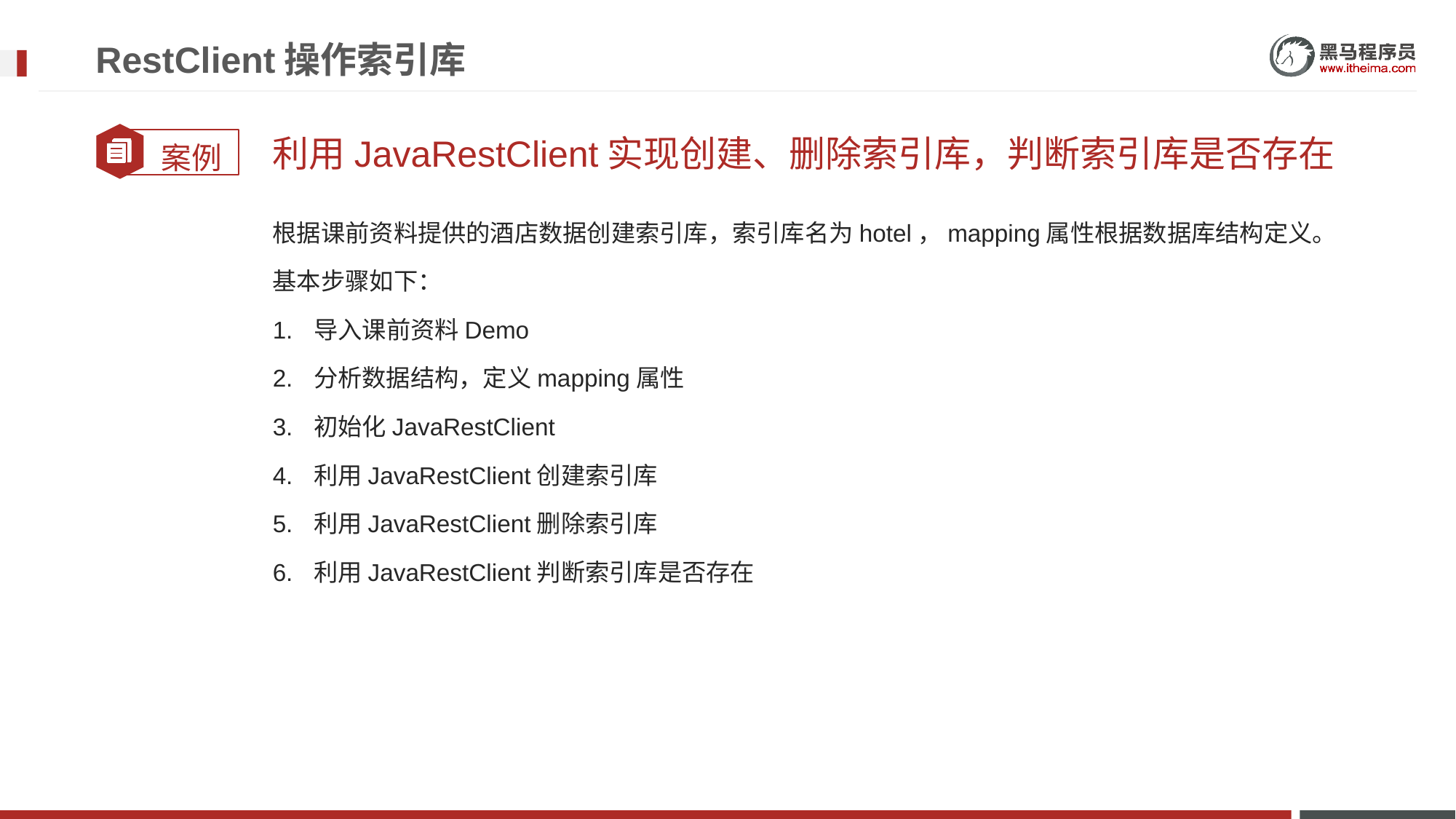

# RestClient操作索引库
利用JavaRestClient实现创建、删除索引库，判断索引库是否存在
根据课前资料提供的酒店数据创建索引库，索引库名为hotel，mapping属性根据数据库结构定义。
基本步骤如下：
导入课前资料Demo
分析数据结构，定义mapping属性
初始化JavaRestClient
利用JavaRestClient创建索引库
利用JavaRestClient删除索引库
利用JavaRestClient判断索引库是否存在